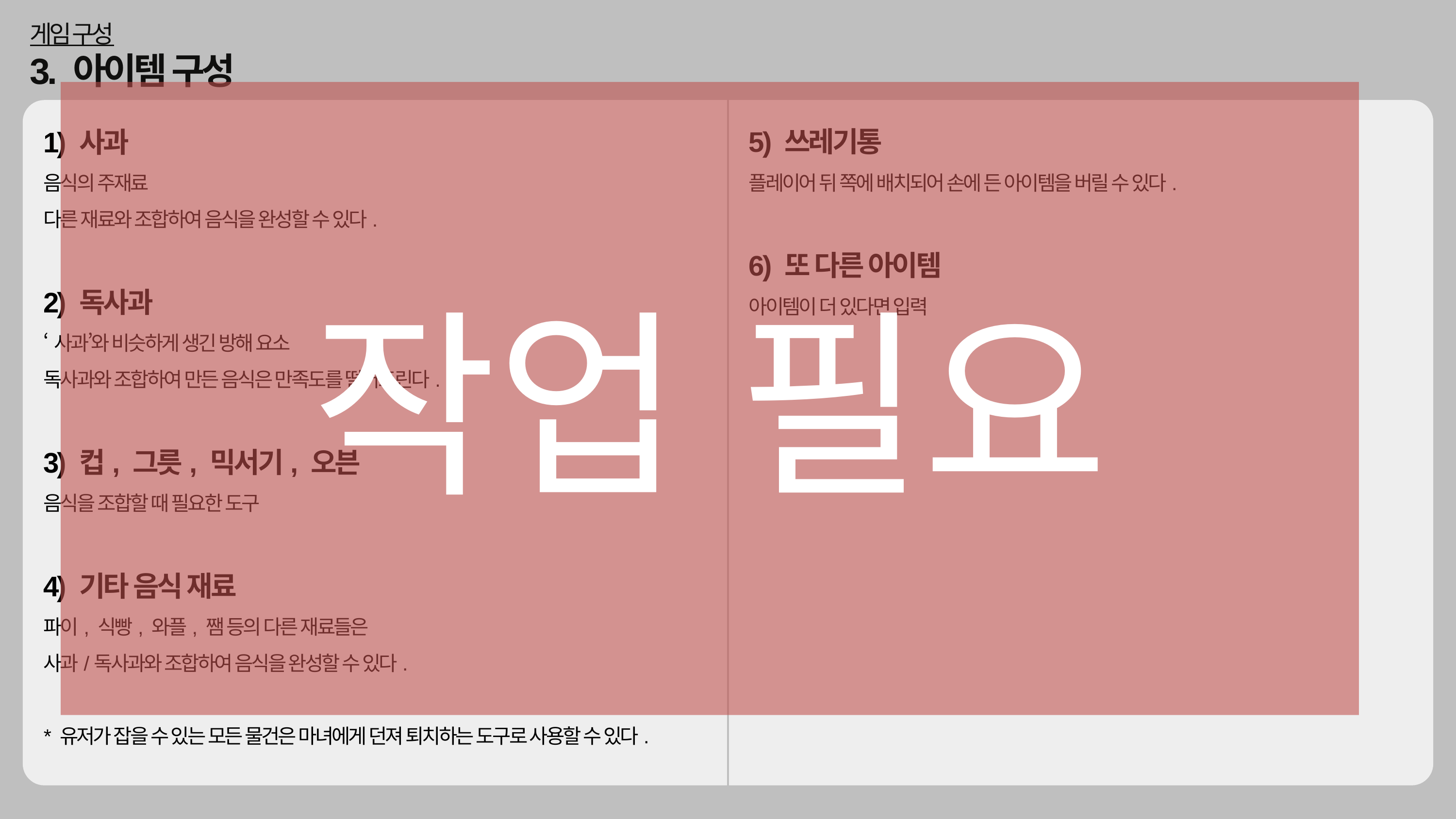

게임 구성
3. 아이템 구성
작업 필요

5) 쓰레기통
플레이어 뒤 쪽에 배치되어 손에 든 아이템을 버릴 수 있다.

6) 또 다른 아이템
아이템이 더 있다면 입력

1) 사과
음식의 주재료
다른 재료와 조합하여 음식을 완성할 수 있다.

2) 독사과
‘사과’와 비슷하게 생긴 방해 요소
독사과와 조합하여 만든 음식은 만족도를 떨어트린다.

3) 컵, 그릇, 믹서기, 오븐
음식을 조합할 때 필요한 도구

4) 기타 음식 재료
파이, 식빵, 와플, 쨈 등의 다른 재료들은
사과/독사과와 조합하여 음식을 완성할 수 있다.

* 유저가 잡을 수 있는 모든 물건은 마녀에게 던져 퇴치하는 도구로 사용할 수 있다.